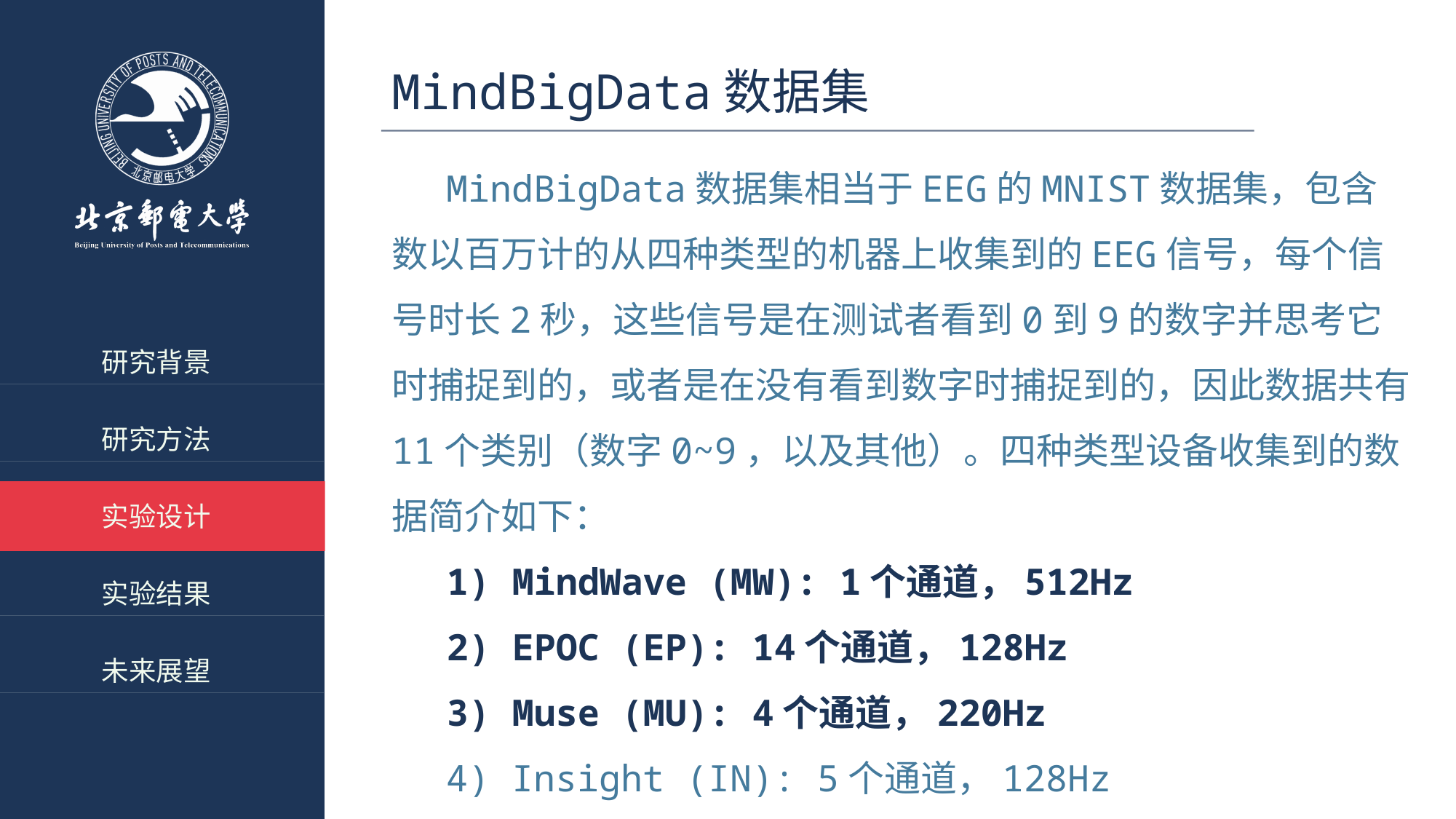

# MindBigData数据集
MindBigData数据集相当于EEG的MNIST数据集，包含数以百万计的从四种类型的机器上收集到的EEG信号，每个信号时长2秒，这些信号是在测试者看到0到9的数字并思考它时捕捉到的，或者是在没有看到数字时捕捉到的，因此数据共有11个类别（数字0~9，以及其他）。四种类型设备收集到的数据简介如下：
1) MindWave (MW): 1个通道，512Hz
2) EPOC (EP): 14个通道，128Hz
3) Muse (MU): 4个通道，220Hz
4) Insight (IN): 5个通道，128Hz